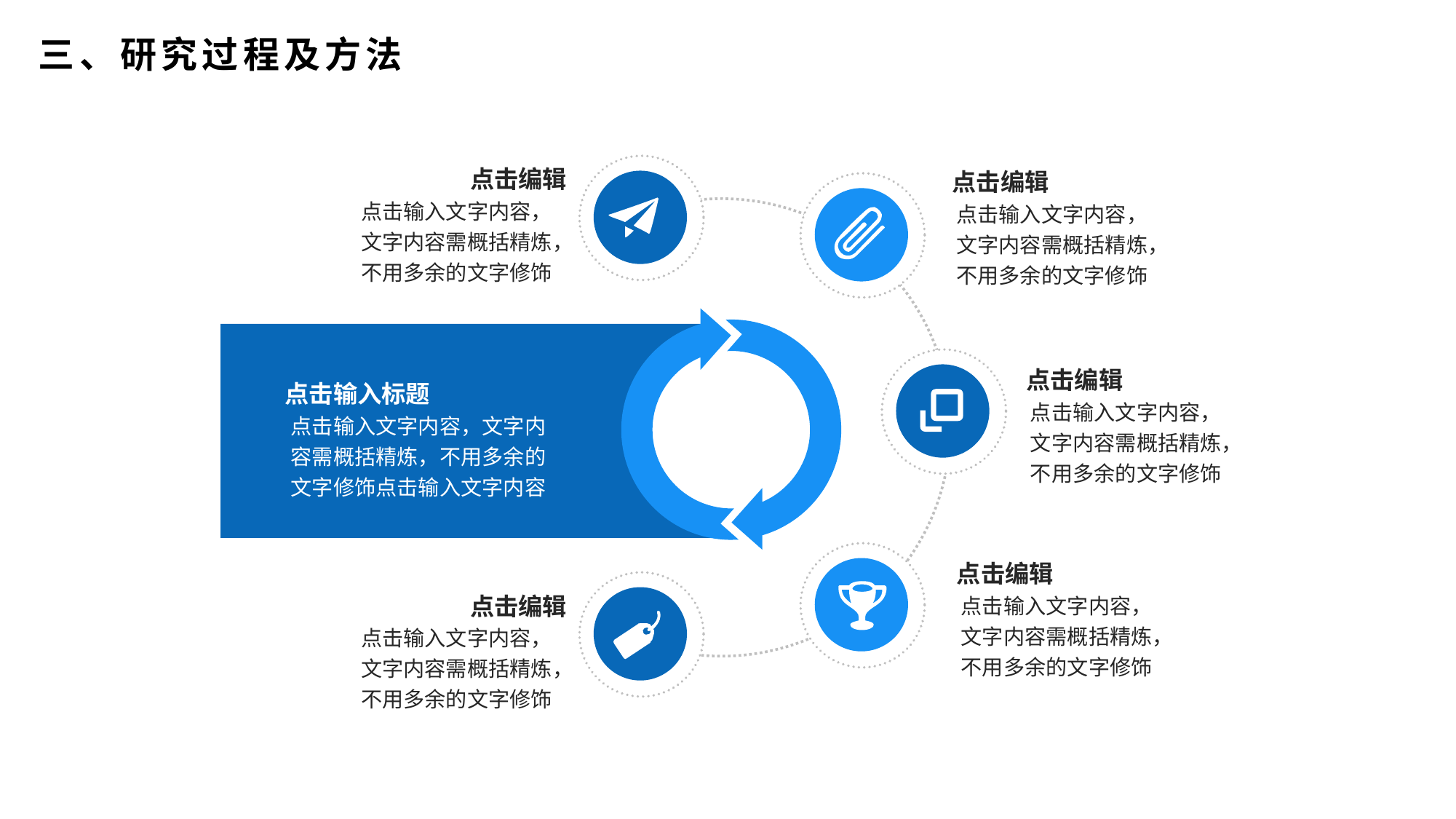

三、研究过程及方法
点击编辑
点击编辑

点击输入文字内容，文字内容需概括精炼，不用多余的文字修饰
点击输入文字内容，文字内容需概括精炼，不用多余的文字修饰

点击编辑
点击输入标题
点击输入文字内容，文字内容需概括精炼，不用多余的文字修饰
点击输入文字内容，文字内容需概括精炼，不用多余的文字修饰点击输入文字内容

点击编辑

点击编辑
点击输入文字内容，文字内容需概括精炼，不用多余的文字修饰

点击输入文字内容，文字内容需概括精炼，不用多余的文字修饰